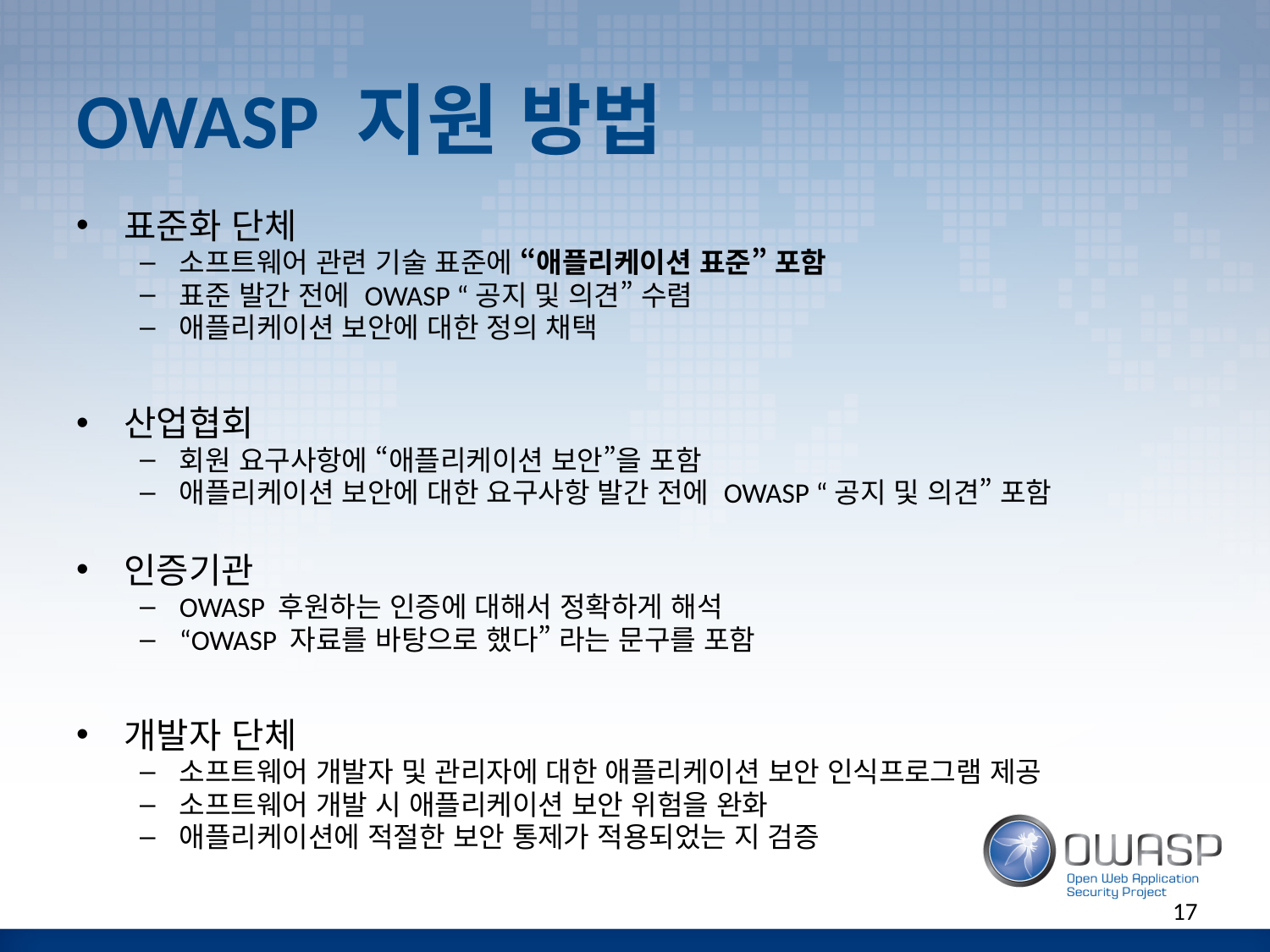

# OWASP 지원 방법
표준화 단체
소프트웨어 관련 기술 표준에 “애플리케이션 표준” 포함
표준 발간 전에 OWASP “공지 및 의견” 수렴
애플리케이션 보안에 대한 정의 채택

산업협회
회원 요구사항에 “애플리케이션 보안”을 포함
애플리케이션 보안에 대한 요구사항 발간 전에 OWASP “공지 및 의견” 포함

인증기관
OWASP 후원하는 인증에 대해서 정확하게 해석
“OWASP 자료를 바탕으로 했다” 라는 문구를 포함

개발자 단체
소프트웨어 개발자 및 관리자에 대한 애플리케이션 보안 인식프로그램 제공
소프트웨어 개발 시 애플리케이션 보안 위험을 완화
애플리케이션에 적절한 보안 통제가 적용되었는 지 검증
17